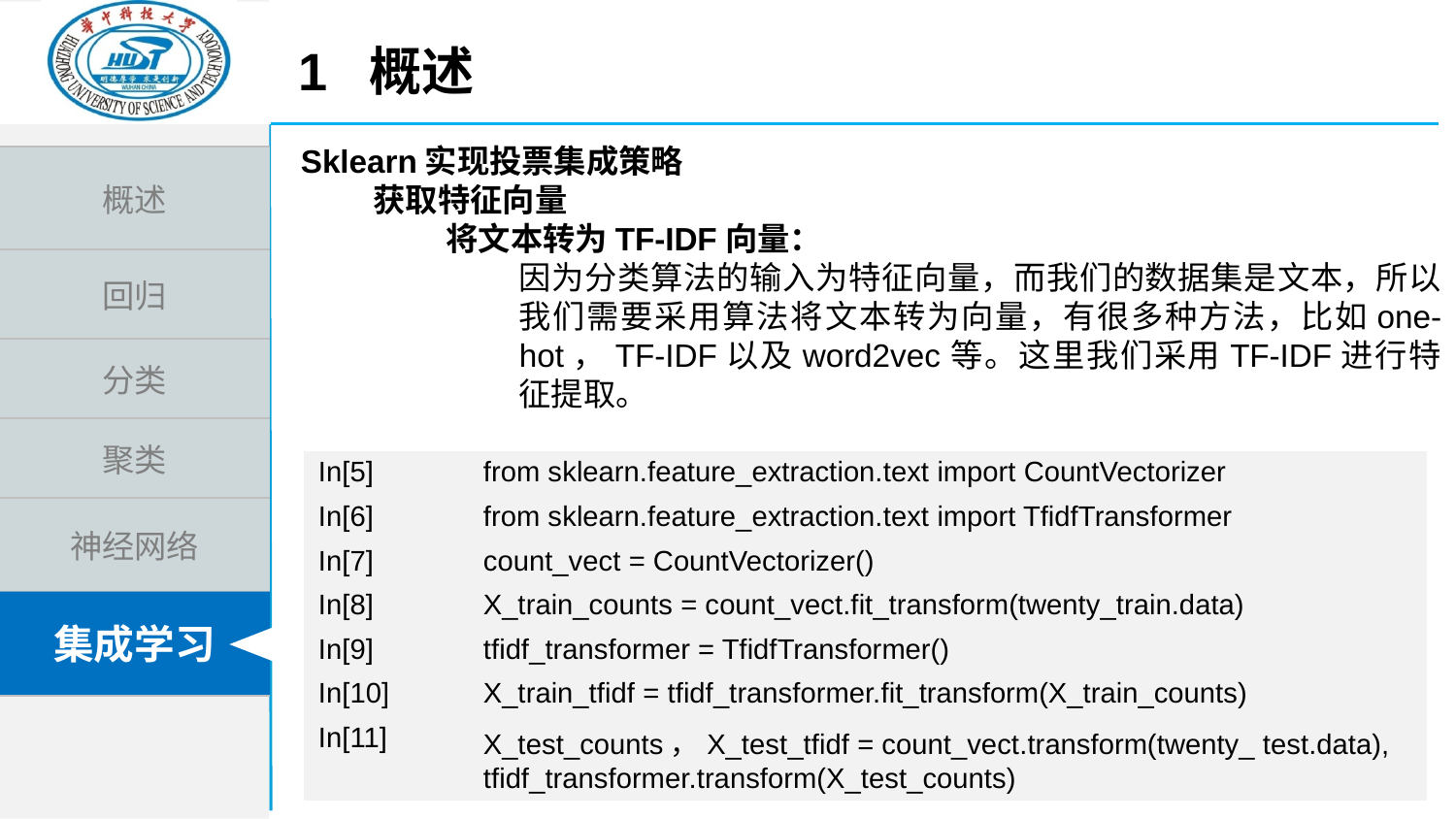

1  概述

Sklearn实现投票集成策略
获取特征向量
将文本转为TF-IDF向量：
因为分类算法的输入为特征向量，而我们的数据集是文本，所以我们需要采用算法将文本转为向量，有很多种方法，比如one-hot，TF-IDF以及word2vec等。这里我们采用TF-IDF进行特征提取。
| In[5] | from sklearn.feature\_extraction.text import CountVectorizer |
| --- | --- |
| In[6] | from sklearn.feature\_extraction.text import TfidfTransformer |
| In[7] | count\_vect = CountVectorizer() |
| In[8] | X\_train\_counts = count\_vect.fit\_transform(twenty\_train.data) |
| In[9] | tfidf\_transformer = TfidfTransformer() |
| In[10] | X\_train\_tfidf = tfidf\_transformer.fit\_transform(X\_train\_counts) |
| In[11] | X\_test\_counts，X\_test\_tfidf = count\_vect.transform(twenty\_ test.data), tfidf\_transformer.transform(X\_test\_counts) |